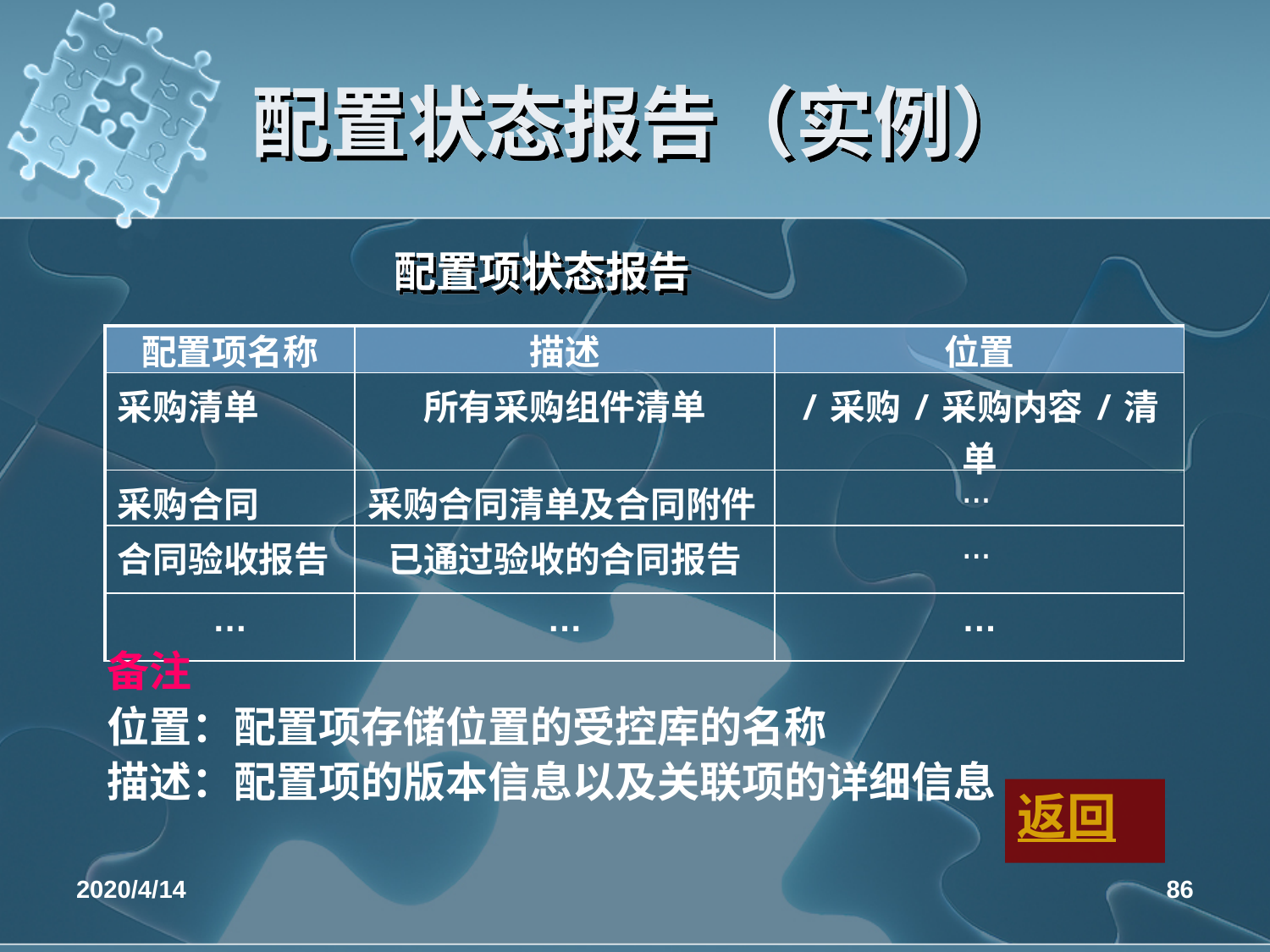

# 配置状态报告（实例）
配置项状态报告
| 配置项名称 | 描述 | 位置 |
| --- | --- | --- |
| 采购清单 | 所有采购组件清单 | /采购/采购内容/清单 |
| 采购合同 | 采购合同清单及合同附件 | … |
| 合同验收报告 | 已通过验收的合同报告 | … |
| … | … | … |
备注
位置：配置项存储位置的受控库的名称
描述：配置项的版本信息以及关联项的详细信息
返回
2020/4/14
86